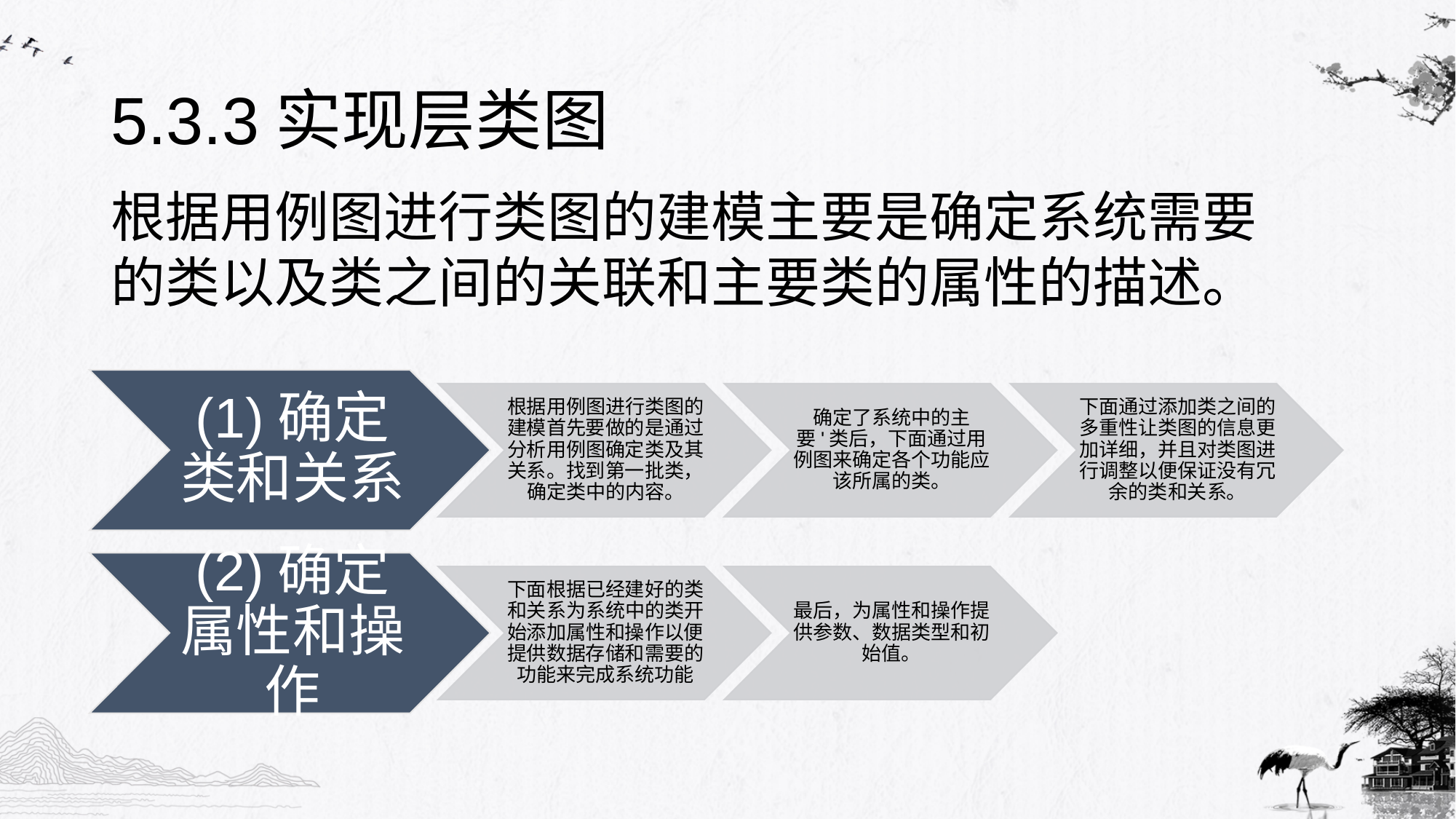

# 5.3.3实现层类图
根据用例图进行类图的建模主要是确定系统需要的类以及类之间的关联和主要类的属性的描述。

(1)确定类和关系
根据用例图进行类图的建模首先要做的是通过分析用例图确定类及其关系。找到第一批类，确定类中的内容。
确定了系统中的主要'类后，下面通过用例图来确定各个功能应该所属的类。
下面通过添加类之间的多重性让类图的信息更加详细，并且对类图进行调整以便保证没有冗余的类和关系。
(2)确定属性和操作
下面根据已经建好的类和关系为系统中的类开始添加属性和操作以便提供数据存储和需要的功能来完成系统功能
最后，为属性和操作提供参数、数据类型和初始值。